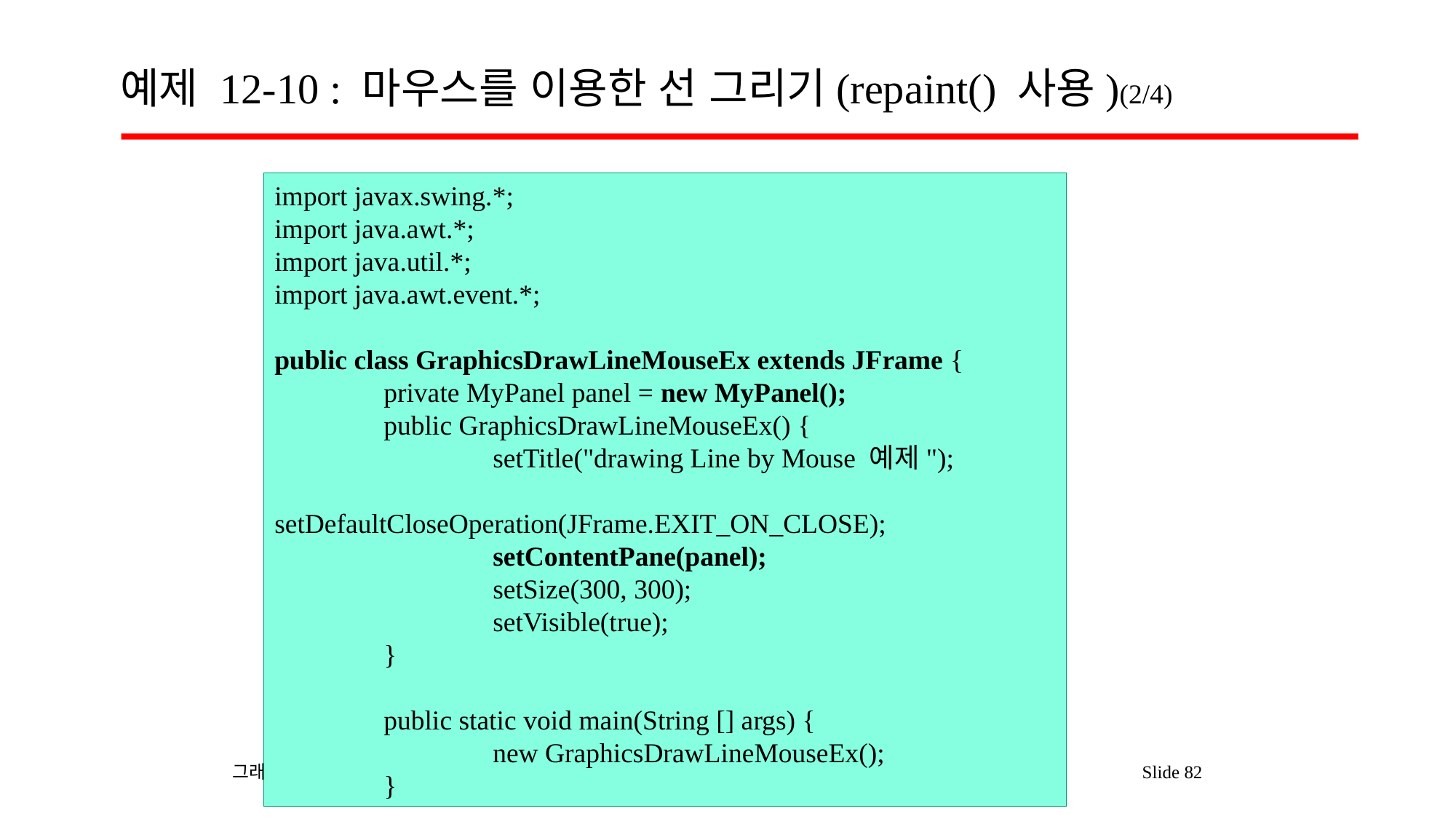

# 예제 12-10 : 마우스를 이용한 선 그리기(repaint() 사용)(2/4)
import javax.swing.*;
import java.awt.*;
import java.util.*;
import java.awt.event.*;

public class GraphicsDrawLineMouseEx extends JFrame {
	private MyPanel panel = new MyPanel();
	public GraphicsDrawLineMouseEx() {
		setTitle("drawing Line by Mouse 예제");
		setDefaultCloseOperation(JFrame.EXIT_ON_CLOSE);
		setContentPane(panel);
		setSize(300, 300);
		setVisible(true);
	}

	public static void main(String [] args) {
		new GraphicsDrawLineMouseEx();
	}